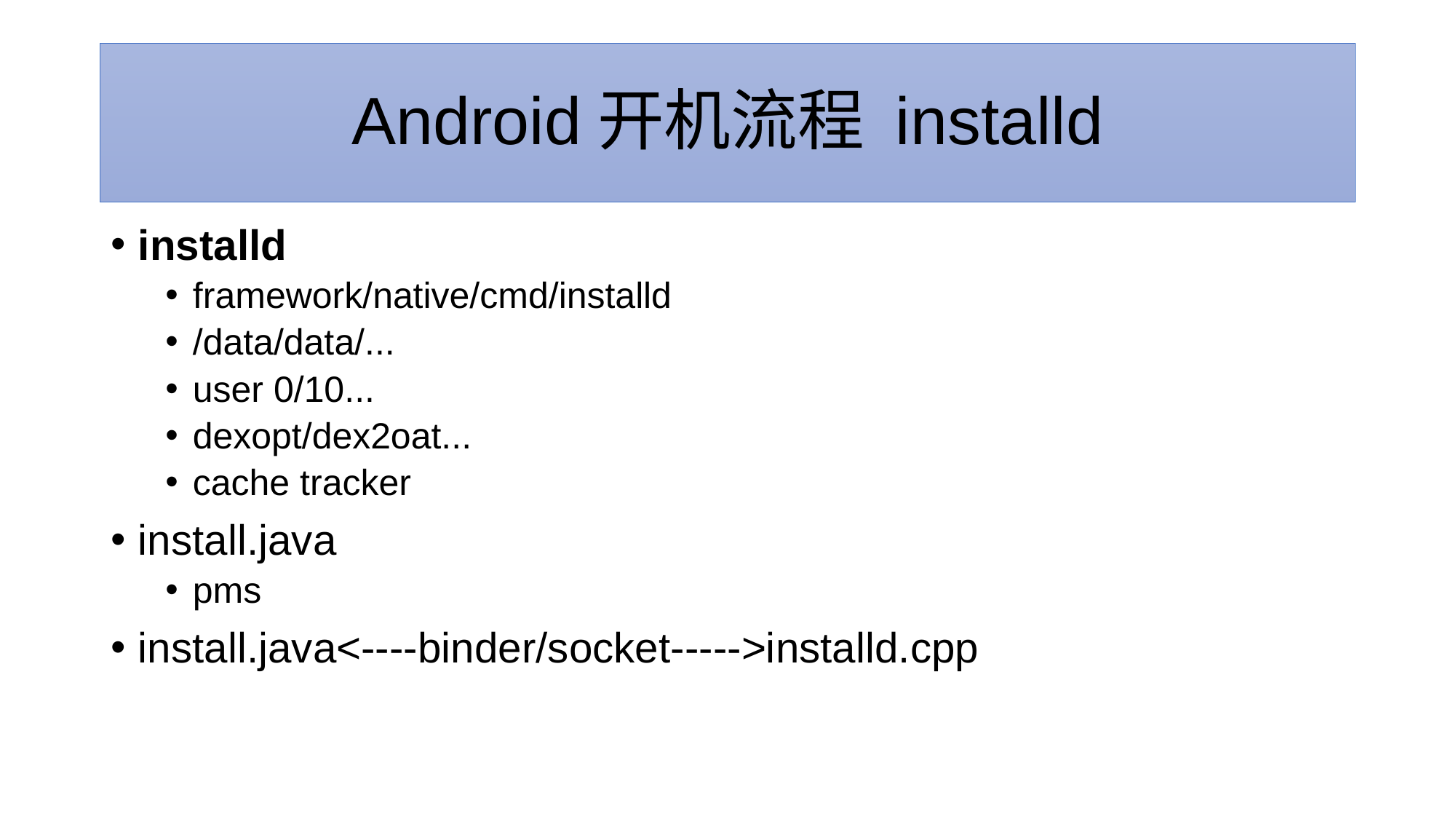

# Android开机流程 installd
installd
framework/native/cmd/installd
/data/data/...
user 0/10...
dexopt/dex2oat...
cache tracker
install.java
pms
install.java<----binder/socket----->installd.cpp